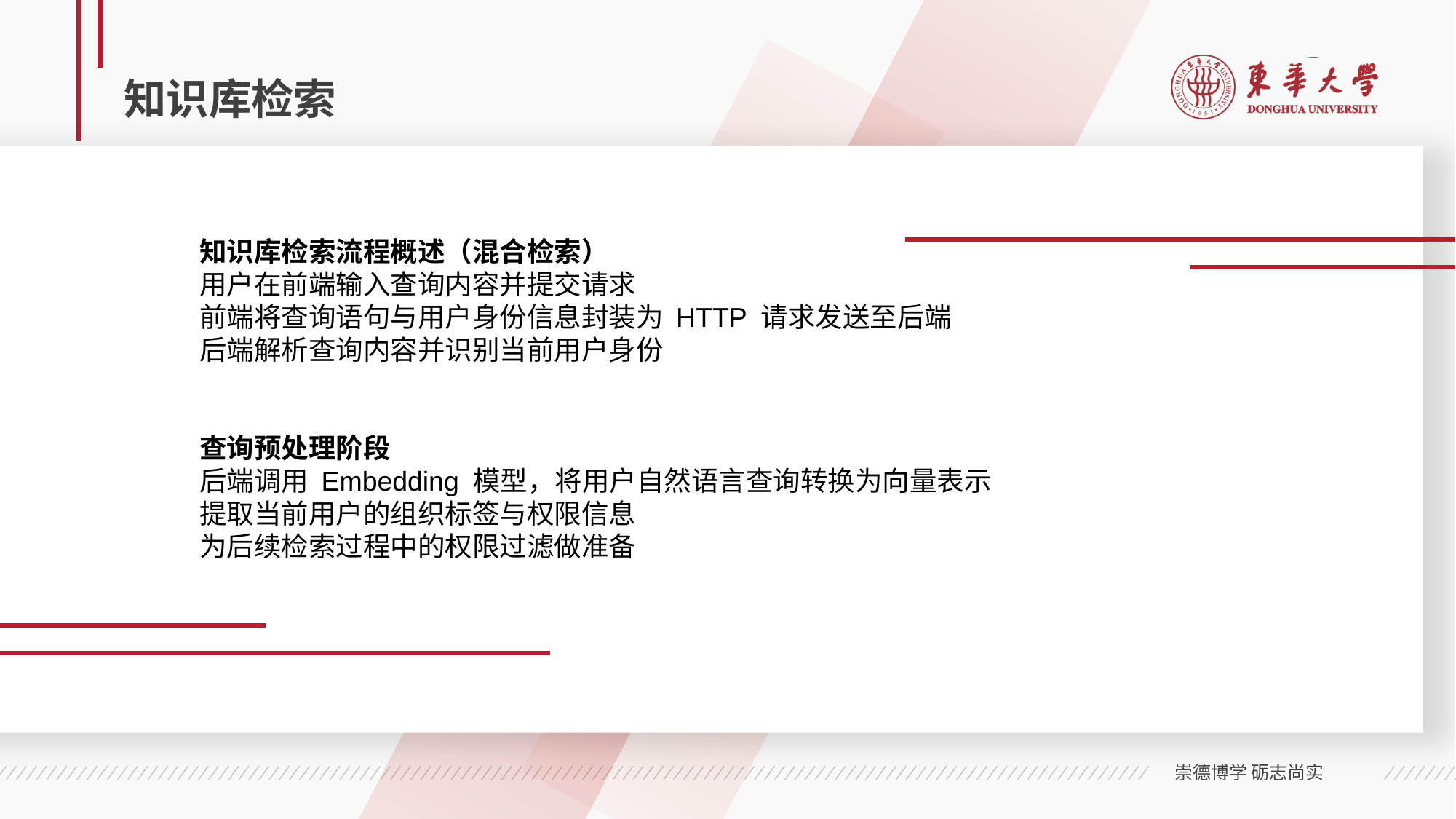

# 知识库检索

知识库检索流程概述（混合检索）
用户在前端输入查询内容并提交请求
前端将查询语句与用户身份信息封装为 HTTP 请求发送至后端
后端解析查询内容并识别当前用户身份

查询预处理阶段
后端调用 Embedding 模型，将用户自然语言查询转换为向量表示
提取当前用户的组织标签与权限信息
为后续检索过程中的权限过滤做准备